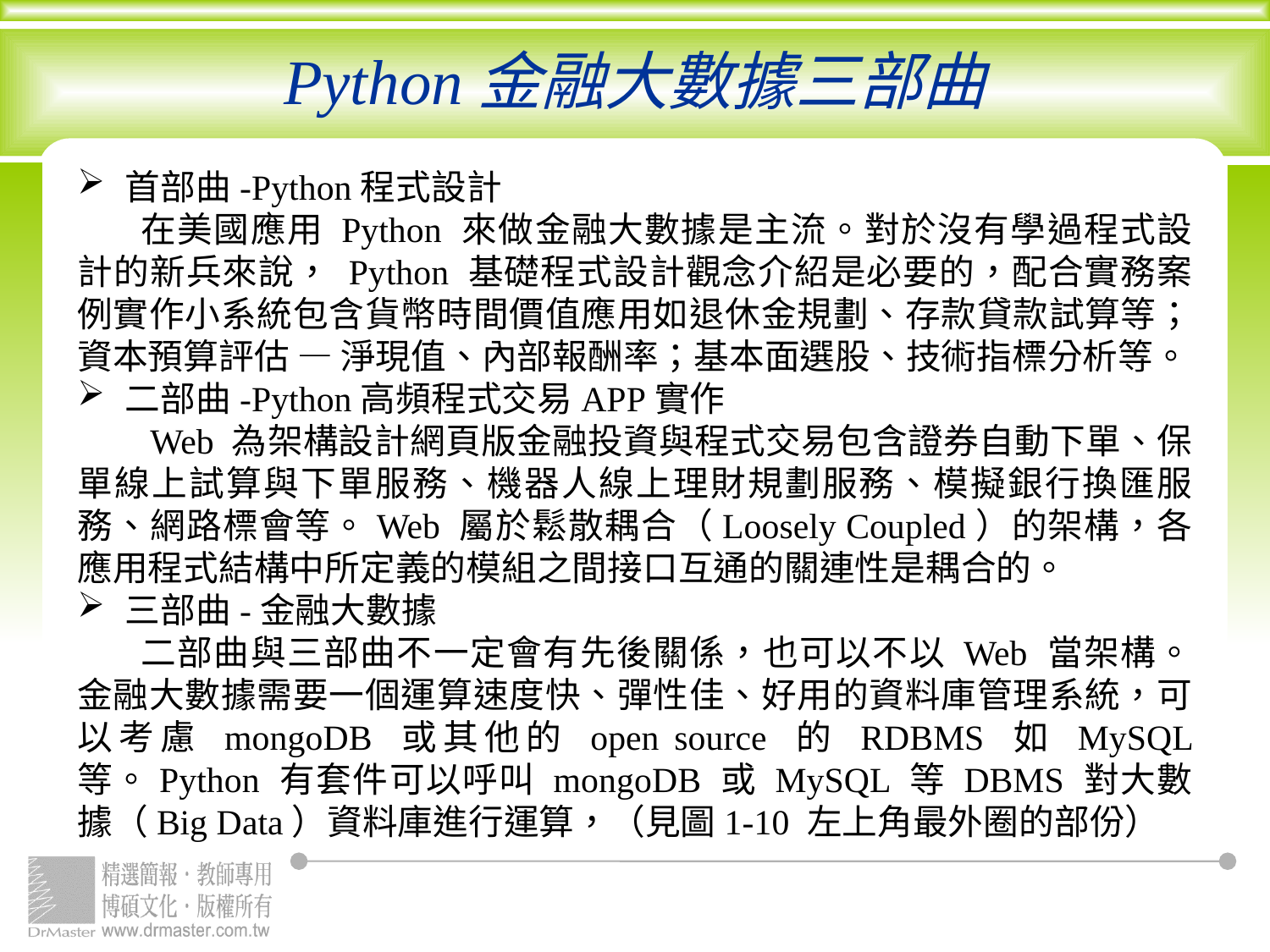

# Python金融大數據三部曲
首部曲-Python程式設計
在美國應用 Python 來做金融大數據是主流。對於沒有學過程式設計的新兵來說， Python 基礎程式設計觀念介紹是必要的，配合實務案例實作小系統包含貨幣時間價值應用如退休金規劃、存款貸款試算等；資本預算評估 — 淨現值、內部報酬率；基本面選股、技術指標分析等。
二部曲-Python高頻程式交易APP實作
 Web 為架構設計網頁版金融投資與程式交易包含證券自動下單、保單線上試算與下單服務、機器人線上理財規劃服務、模擬銀行換匯服務、網路標會等。Web 屬於鬆散耦合（Loosely Coupled）的架構，各應用程式結構中所定義的模組之間接口互通的關連性是耦合的。
三部曲-金融大數據
二部曲與三部曲不一定會有先後關係，也可以不以 Web 當架構。金融大數據需要一個運算速度快、彈性佳、好用的資料庫管理系統，可以考慮 mongoDB 或其他的 open source 的 RDBMS 如 MySQL 等。Python 有套件可以呼叫 mongoDB 或 MySQL 等 DBMS 對大數據（Big Data）資料庫進行運算，（見圖1-10 左上角最外圈的部份）